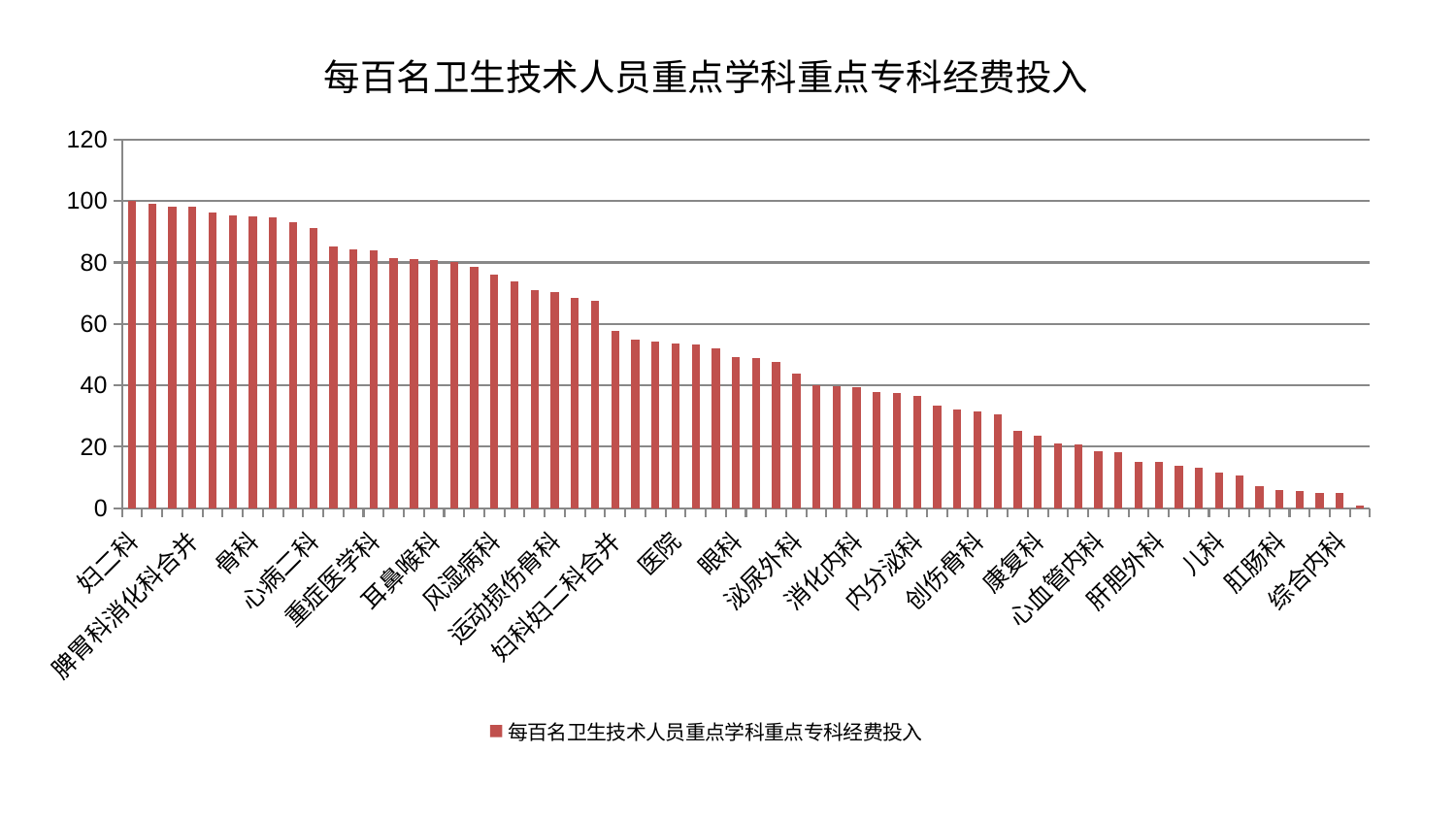

### Chart: 每百名卫生技术人员重点学科重点专科经费投入

| Category | 每百名卫生技术人员重点学科重点专科经费投入 |
|---|---|
| 妇二科 | 100.0 |
| 中医外治中心 | 99.19263843970552 |
| 肝病科 | 98.29384850523995 |
| 脾胃科消化科合并 | 98.099200619132 |
| 呼吸内科 | 96.30873799516513 |
| 肾病科 | 95.40133759717752 |
| 骨科 | 95.14677892275088 |
| 神经外科 | 94.6238643240922 |
| 产科 | 93.17899154548873 |
| 心病二科 | 91.09953294868271 |
| 针灸科 | 85.32936232218869 |
| 肾脏内科 | 84.41298222134124 |
| 重症医学科 | 83.82479000795715 |
| 小儿推拿科 | 81.40232942382127 |
| 东区肾病科 | 80.99957089086523 |
| 耳鼻喉科 | 80.81284849722448 |
| 脑病三科 | 80.21169084935948 |
| 血液科 | 78.67098823673676 |
| 风湿病科 | 75.97344574523288 |
| 美容皮肤科 | 73.82432474377303 |
| 妇科 | 71.07896726770258 |
| 运动损伤骨科 | 70.24360733316593 |
| 胸外科 | 68.62121699949927 |
| 皮肤科 | 67.5693444620318 |
| 妇科妇二科合并 | 57.62449566314442 |
| 身心医学科 | 55.03802953590932 |
| 脑病二科 | 54.3206129838606 |
| 医院 | 53.562724935892106 |
| 显微骨科 | 53.380848951490655 |
| 乳腺甲状腺外科 | 52.21737392818418 |
| 眼科 | 49.1187355433159 |
| 心病四科 | 48.86512644205056 |
| 脾胃病科 | 47.70320054972819 |
| 泌尿外科 | 43.90501672164376 |
| 神经内科 | 40.170123728292495 |
| 肿瘤内科 | 39.783149512629336 |
| 消化内科 | 39.33038523392782 |
| 推拿科 | 37.68729099221102 |
| 脑病一科 | 37.660118535751515 |
| 内分泌科 | 36.51605524577972 |
| 心病一科 | 33.33820110317053 |
| 关节骨科 | 31.998110355834953 |
| 创伤骨科 | 31.425230749256617 |
| 脊柱骨科 | 30.702429345006635 |
| 普通外科 | 25.134137912804054 |
| 康复科 | 23.557820206786587 |
| 小儿骨科 | 21.149314441989684 |
| 周围血管科 | 20.721797958220556 |
| 心血管内科 | 18.43086349129852 |
| 心病三科 | 18.38796706148208 |
| 微创骨科 | 15.172285276926965 |
| 肝胆外科 | 14.942240055622902 |
| 中医经典科 | 13.945394810356415 |
| 治未病中心 | 13.290986878159165 |
| 儿科 | 11.715976980150511 |
| 老年医学科 | 10.569439286333697 |
| 西区重症医学科 | 7.232869738022697 |
| 肛肠科 | 5.942699492351401 |
| 东区重症医学科 | 5.6601873493432295 |
| 男科 | 4.861732487728499 |
| 综合内科 | 4.859881141781774 |
| 口腔科 | 0.8081201298459895 |
44